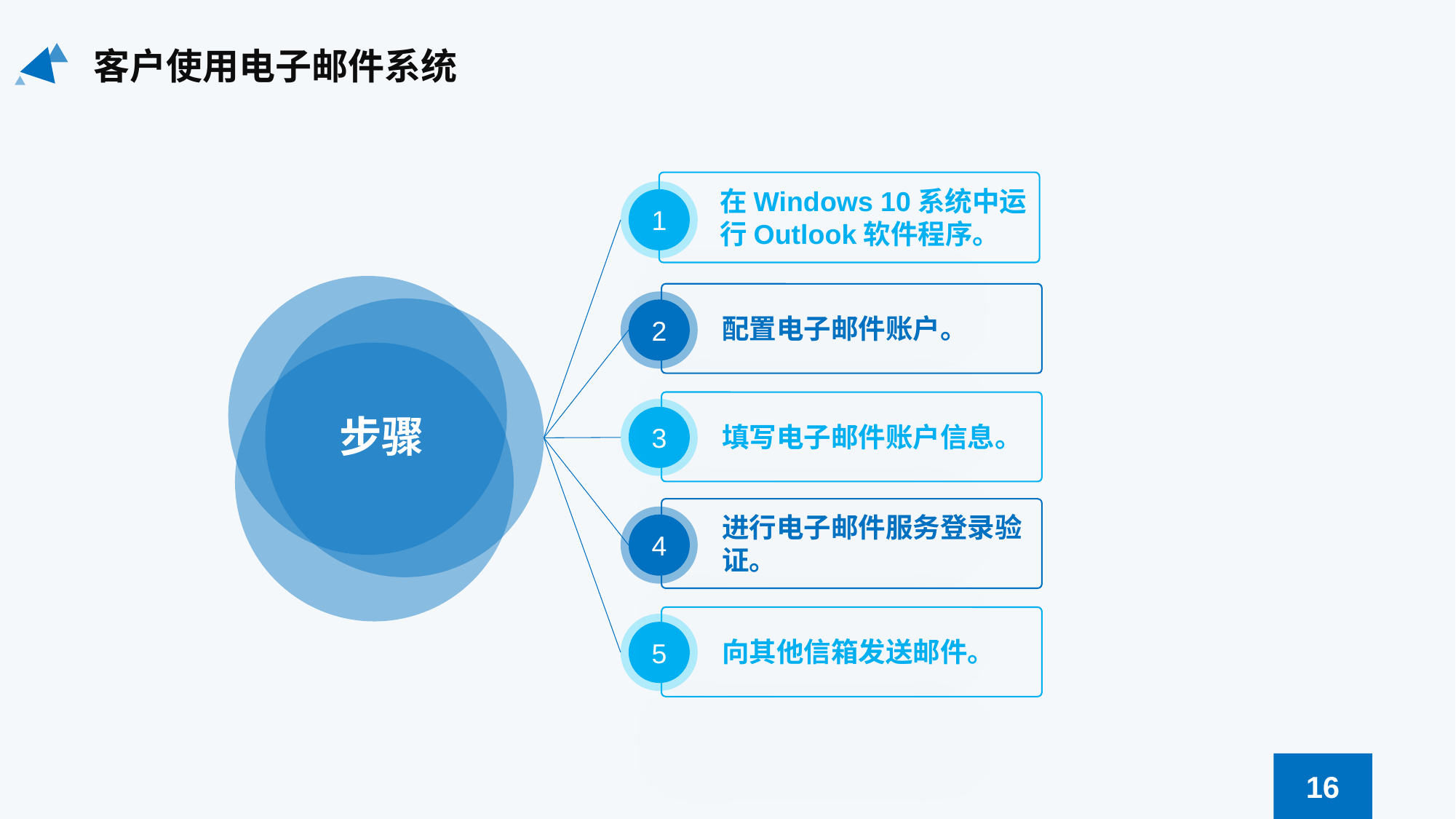

客户使用电子邮件系统

在Windows 10系统中运行Outlook软件程序。

1

2
配置电子邮件账户。

步骤
3
填写电子邮件账户信息。

进行电子邮件服务登录验证。

4

5
向其他信箱发送邮件。

16